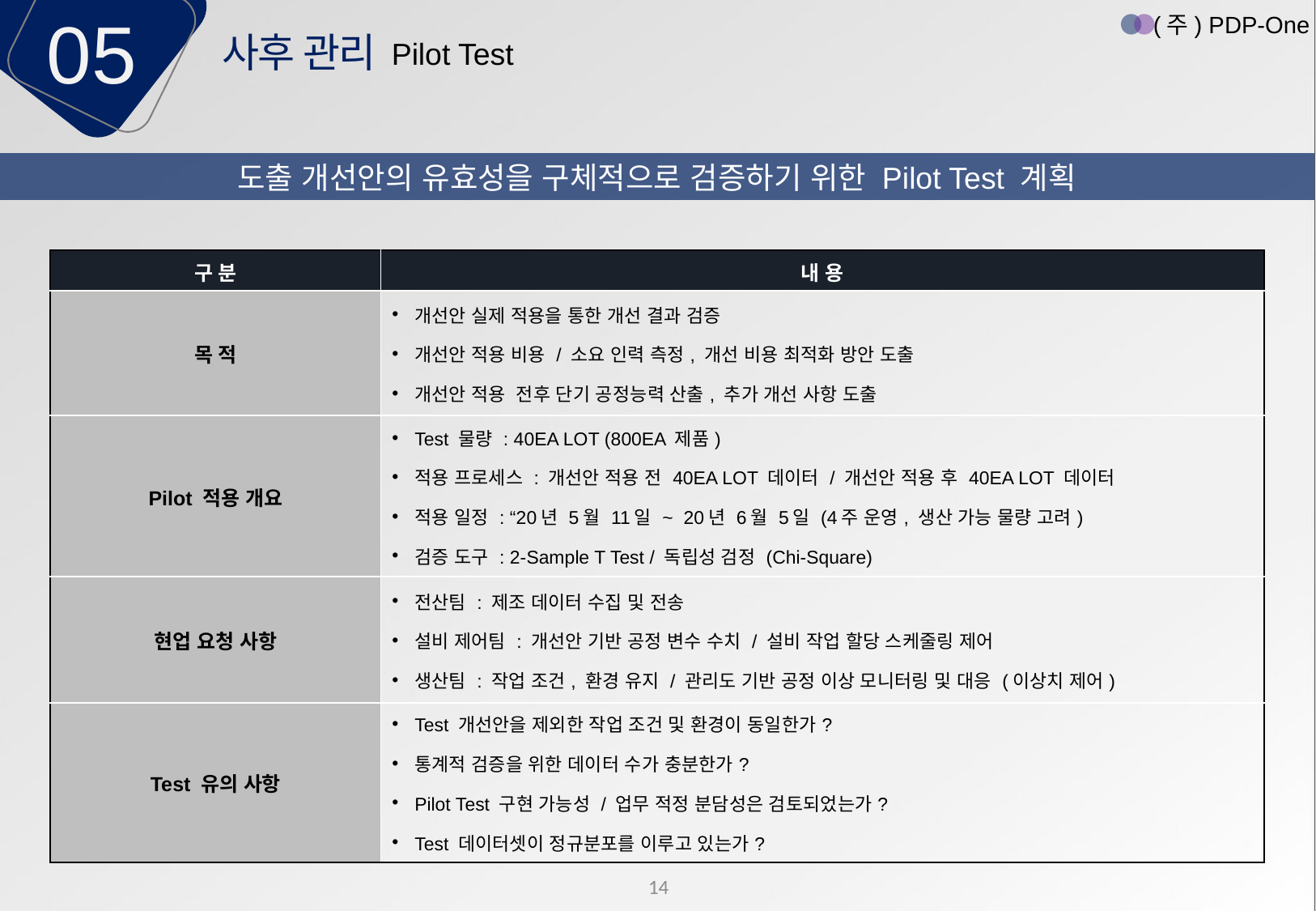

05
(주) PDP-One

사후 관리
Pilot Test

도출 개선안의 유효성을 구체적으로 검증하기 위한 Pilot Test 계획
| 구 분 | 내 용 |
| --- | --- |
| 목 적 | 개선안 실제 적용을 통한 개선 결과 검증 개선안 적용 비용 / 소요 인력 측정, 개선 비용 최적화 방안 도출 개선안 적용 전후 단기 공정능력 산출, 추가 개선 사항 도출 |
| Pilot 적용 개요 | Test 물량 : 40EA LOT (800EA 제품) 적용 프로세스 : 개선안 적용 전 40EA LOT 데이터 / 개선안 적용 후 40EA LOT 데이터 적용 일정 : “20년 5월 11일 ~ 20년 6월 5일 (4주 운영, 생산 가능 물량 고려) 검증 도구 : 2-Sample T Test / 독립성 검정 (Chi-Square) |
| 현업 요청 사항 | 전산팀 : 제조 데이터 수집 및 전송 설비 제어팀 : 개선안 기반 공정 변수 수치 / 설비 작업 할당 스케줄링 제어 생산팀 : 작업 조건, 환경 유지 / 관리도 기반 공정 이상 모니터링 및 대응 (이상치 제어) |
| Test 유의 사항 | Test 개선안을 제외한 작업 조건 및 환경이 동일한가? 통계적 검증을 위한 데이터 수가 충분한가? Pilot Test 구현 가능성 / 업무 적정 분담성은 검토되었는가? Test 데이터셋이 정규분포를 이루고 있는가? |
14